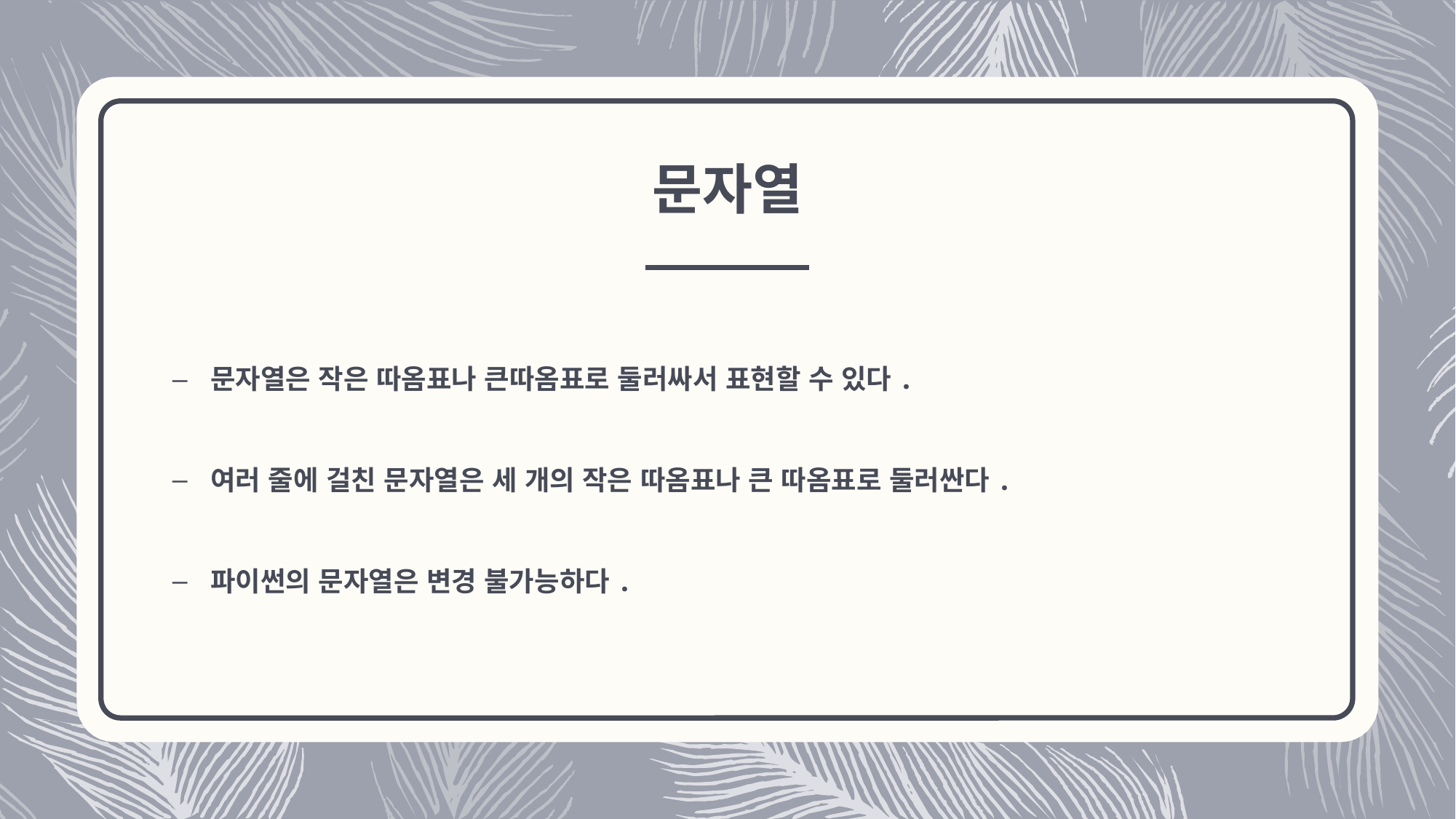

# 문자열
문자열은 작은 따옴표나 큰따옴표로 둘러싸서 표현할 수 있다.

여러 줄에 걸친 문자열은 세 개의 작은 따옴표나 큰 따옴표로 둘러싼다.

파이썬의 문자열은 변경 불가능하다.